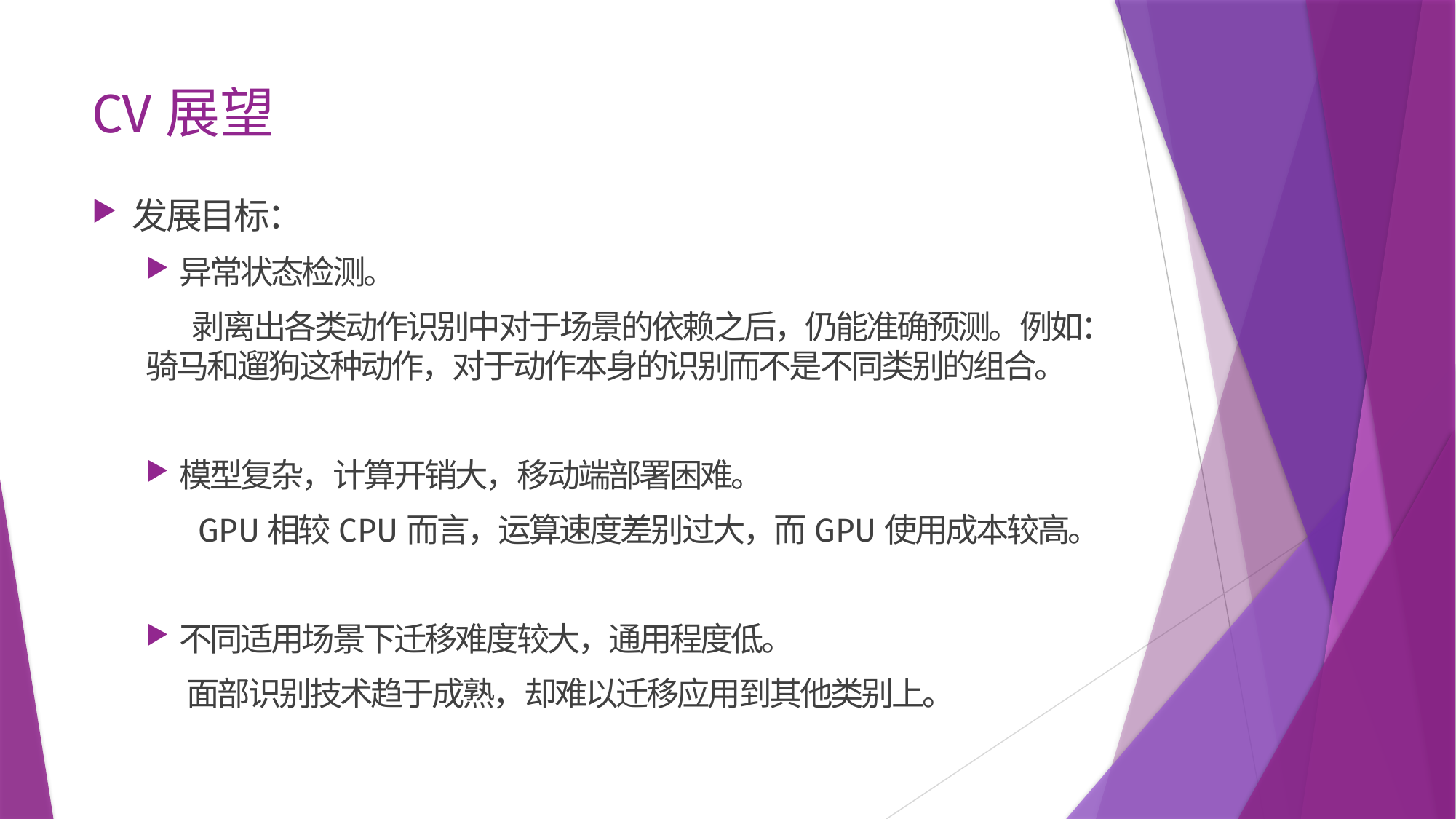

# CV展望
发展目标：
异常状态检测。
       剥离出各类动作识别中对于场景的依赖之后，仍能准确预测。例如：骑马和遛狗这种动作，对于动作本身的识别而不是不同类别的组合。

模型复杂，计算开销大，移动端部署困难。
      GPU相较CPU而言，运算速度差别过大，而GPU使用成本较高。

不同适用场景下迁移难度较大，通用程度低。
      面部识别技术趋于成熟，却难以迁移应用到其他类别上。